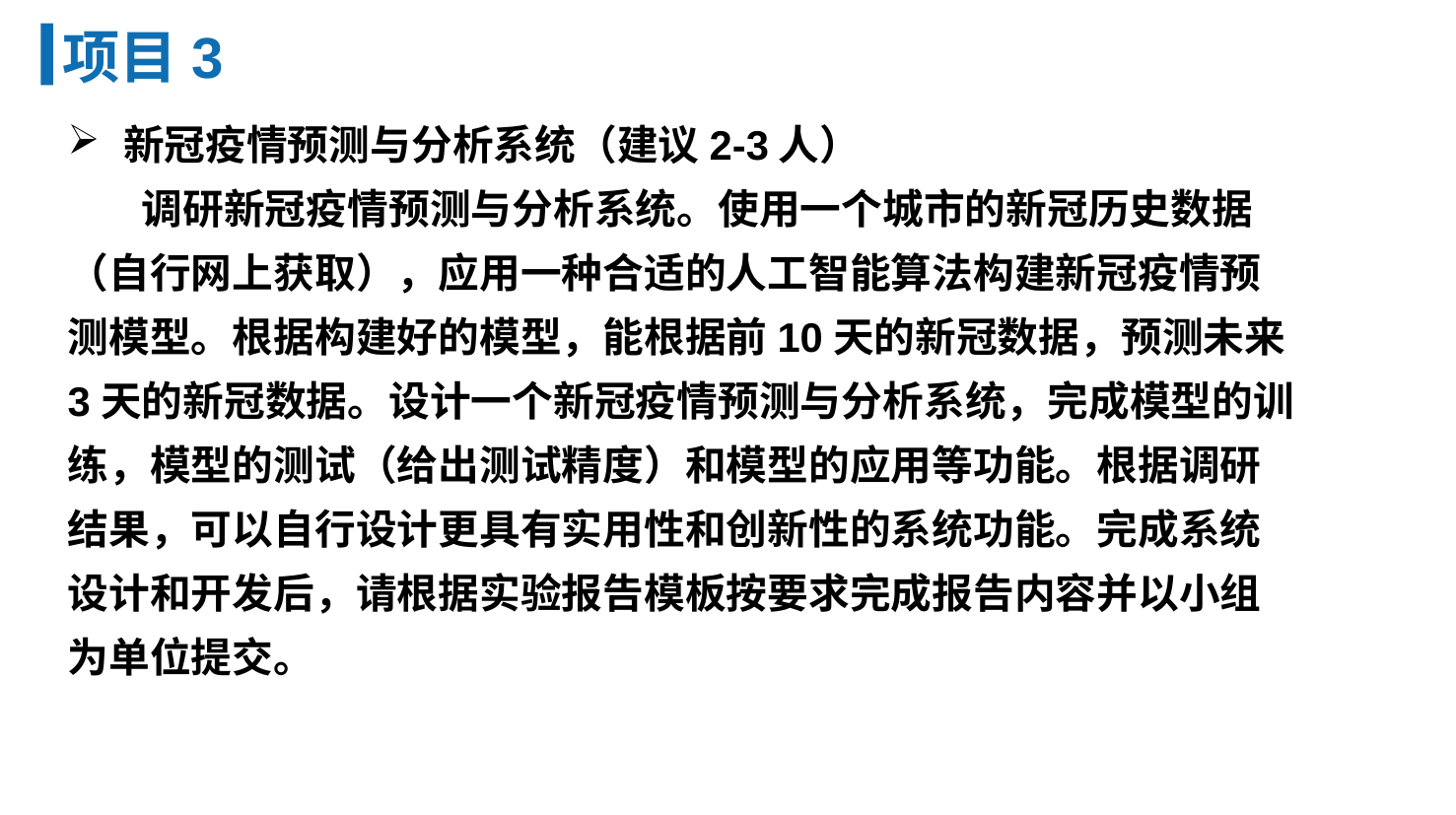

项目3

新冠疫情预测与分析系统（建议2-3人）
调研新冠疫情预测与分析系统。使用一个城市的新冠历史数据（自行网上获取），应用一种合适的人工智能算法构建新冠疫情预测模型。根据构建好的模型，能根据前10天的新冠数据，预测未来3天的新冠数据。设计一个新冠疫情预测与分析系统，完成模型的训练，模型的测试（给出测试精度）和模型的应用等功能。根据调研结果，可以自行设计更具有实用性和创新性的系统功能。完成系统设计和开发后，请根据实验报告模板按要求完成报告内容并以小组为单位提交。